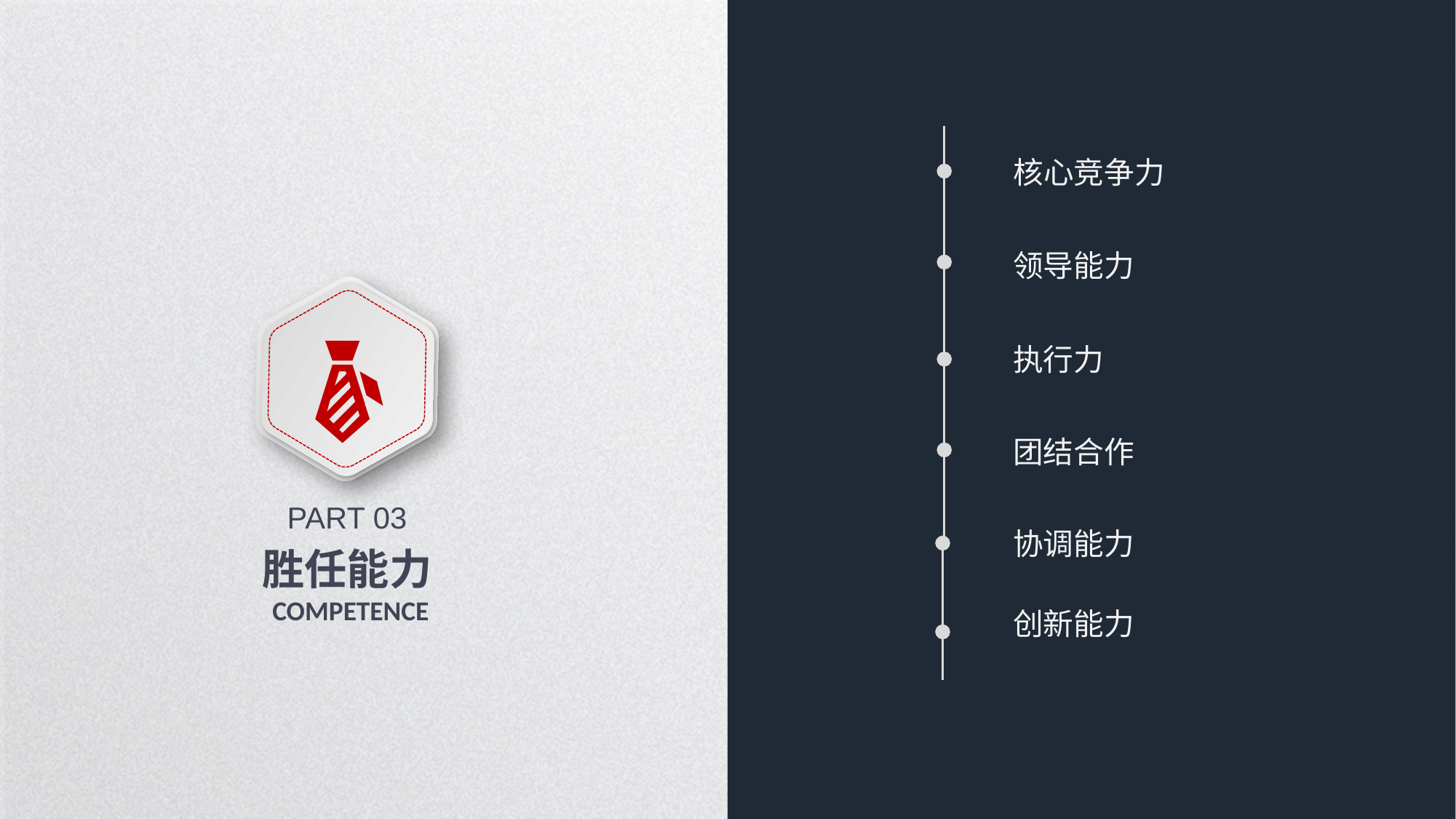

核心竞争力
领导能力

执行力

团结合作
PART 03
胜任能力
 COMPETENCE
协调能力
创新能力
延时符